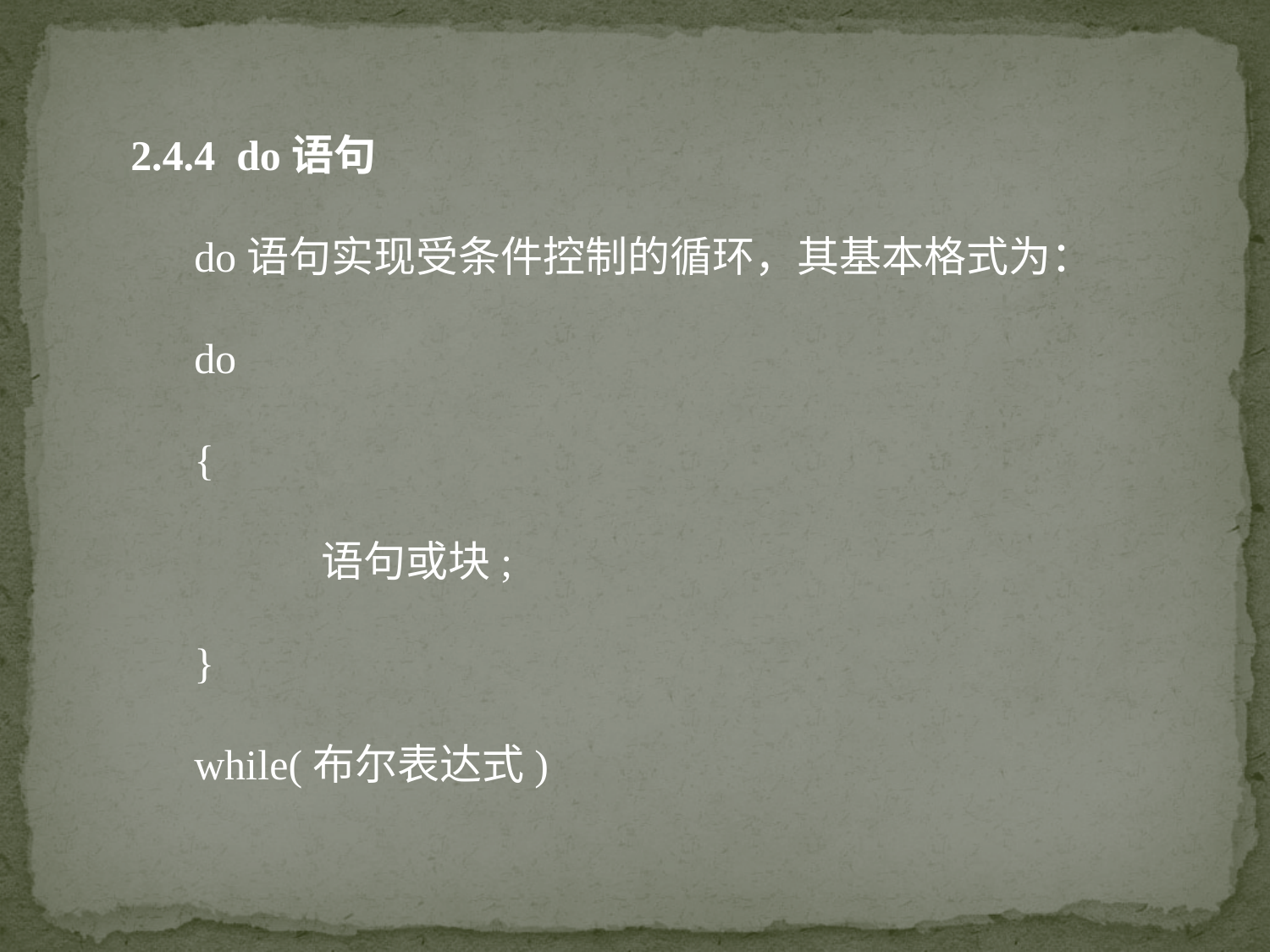

2.4.4  do语句
do语句实现受条件控制的循环，其基本格式为：
do
{
	语句或块;
}
while(布尔表达式)